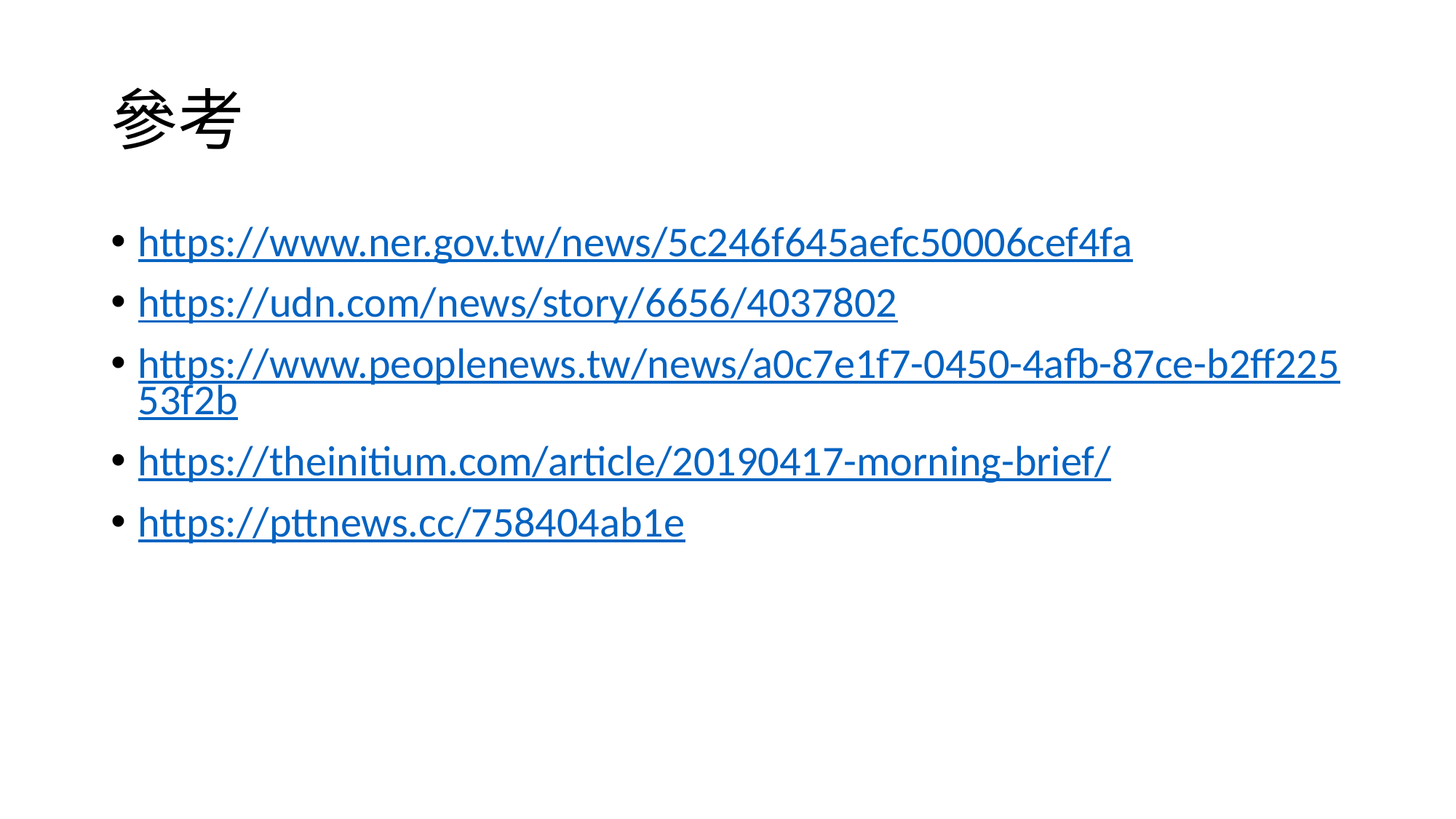

# 參考
https://www.ner.gov.tw/news/5c246f645aefc50006cef4fa
https://udn.com/news/story/6656/4037802
https://www.peoplenews.tw/news/a0c7e1f7-0450-4afb-87ce-b2ff22553f2b
https://theinitium.com/article/20190417-morning-brief/
https://pttnews.cc/758404ab1e